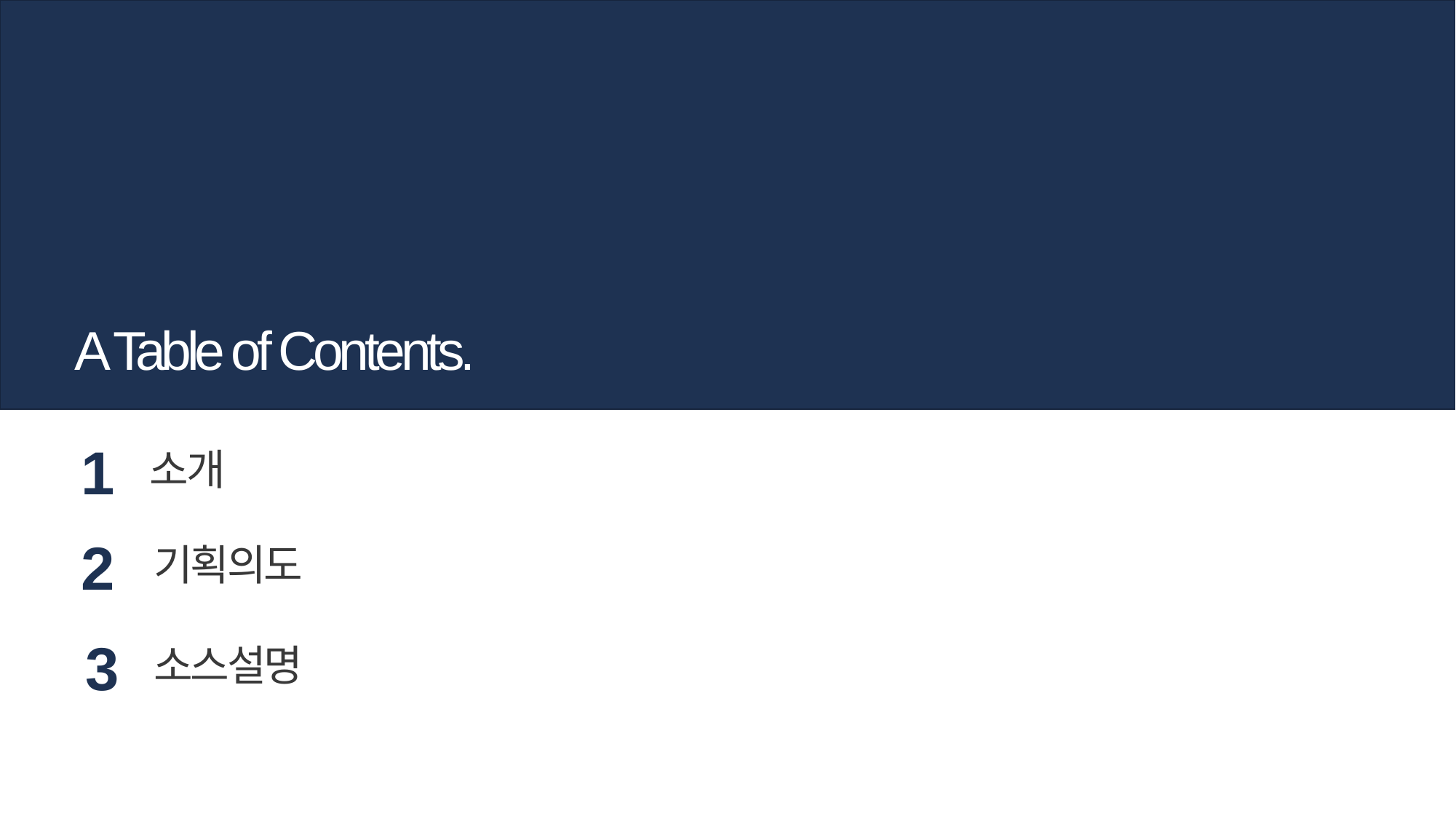

A Table of Contents.
1
소개
2
기획의도
3
소스설명